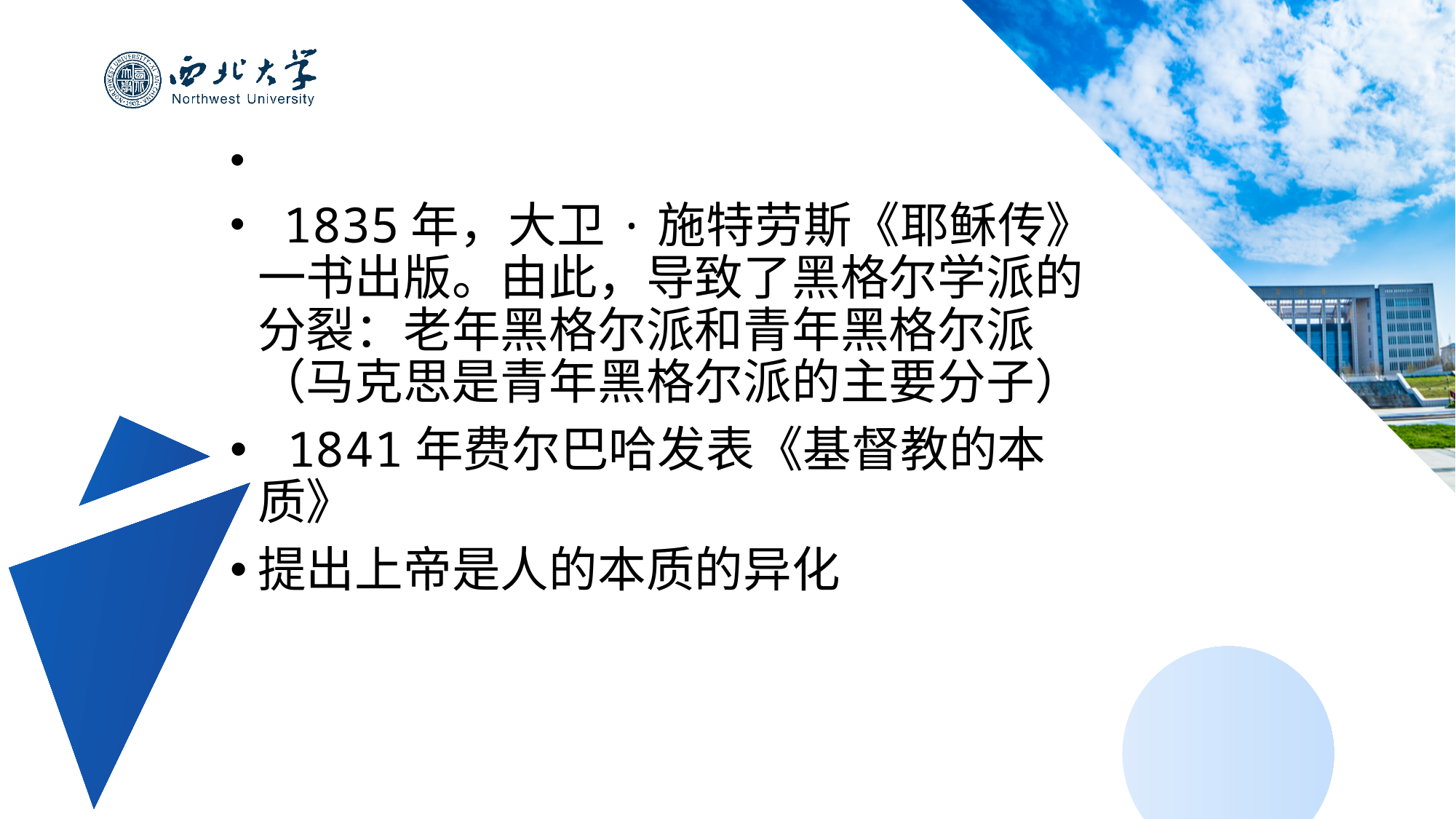

1835年，大卫·施特劳斯《耶稣传》一书出版。由此，导致了黑格尔学派的分裂：老年黑格尔派和青年黑格尔派（马克思是青年黑格尔派的主要分子）
 1841年费尔巴哈发表《基督教的本质》
提出上帝是人的本质的异化